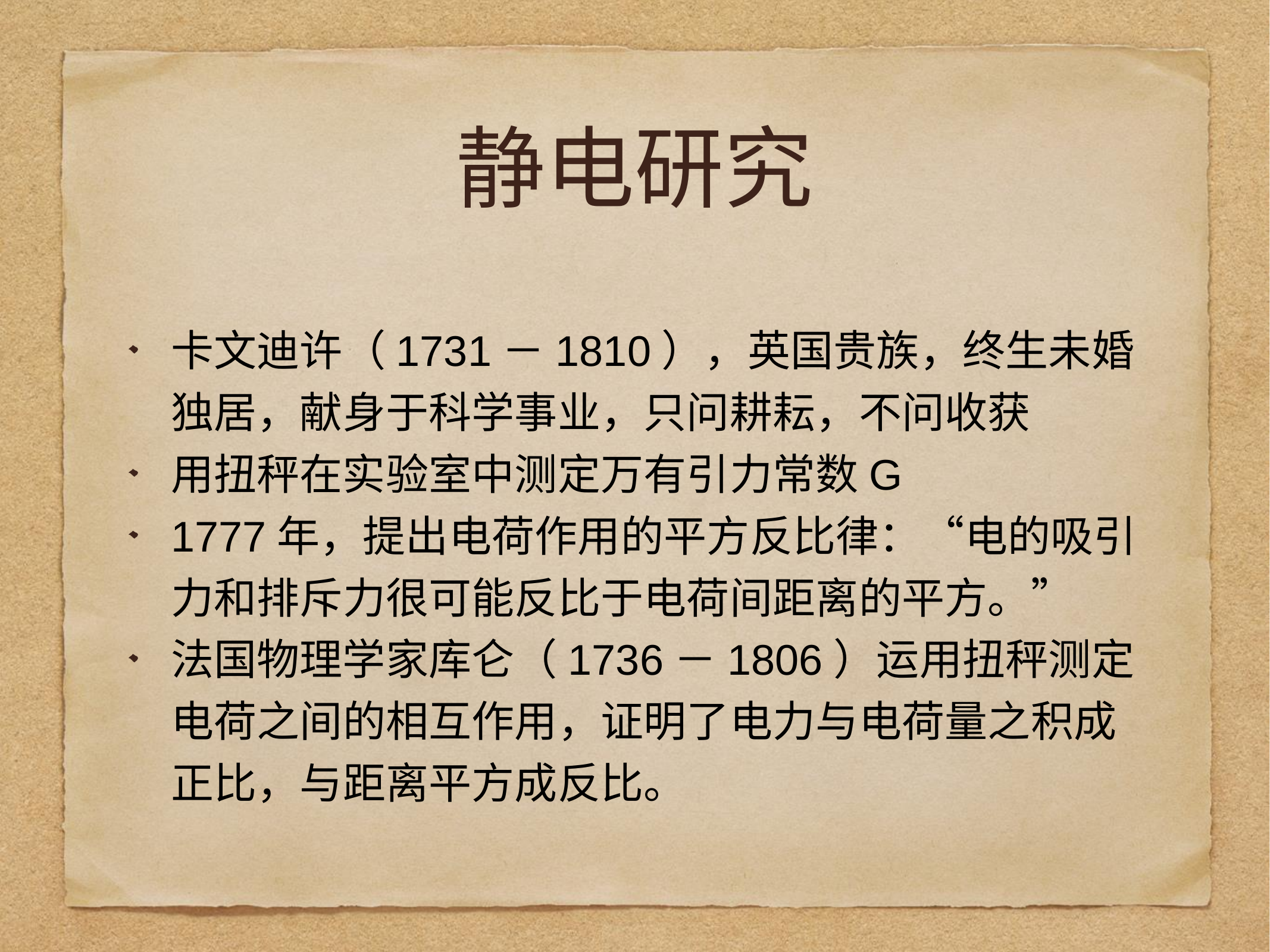

# 静电研究
卡文迪许（1731－1810），英国贵族，终生未婚独居，献身于科学事业，只问耕耘，不问收获
用扭秤在实验室中测定万有引力常数G
1777年，提出电荷作用的平方反比律：“电的吸引力和排斥力很可能反比于电荷间距离的平方。”
法国物理学家库仑（1736－1806）运用扭秤测定电荷之间的相互作用，证明了电力与电荷量之积成正比，与距离平方成反比。